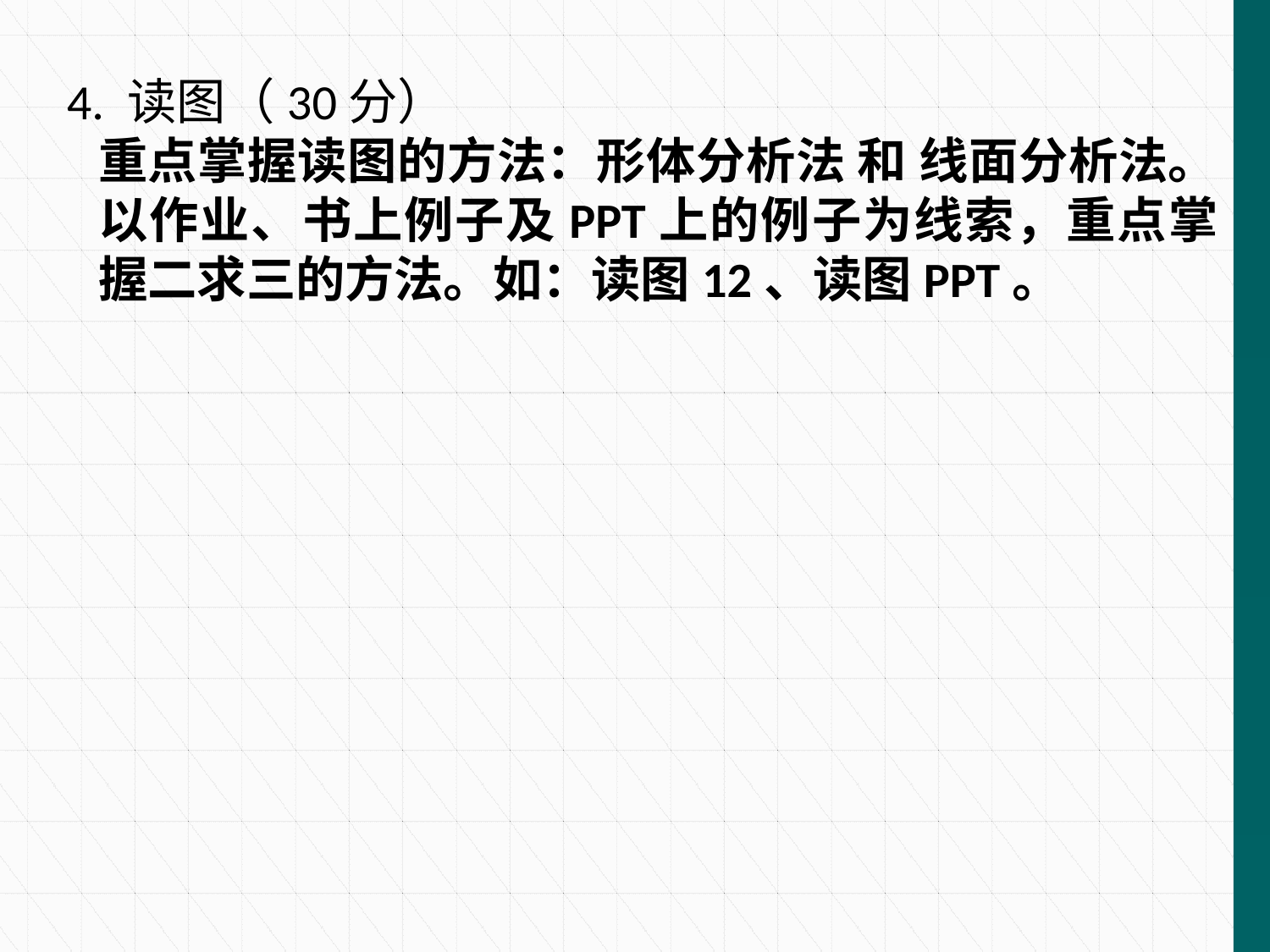

4. 读图（30分）
重点掌握读图的方法：形体分析法 和 线面分析法。以作业、书上例子及PPT上的例子为线索，重点掌握二求三的方法。如：读图12、读图PPT。